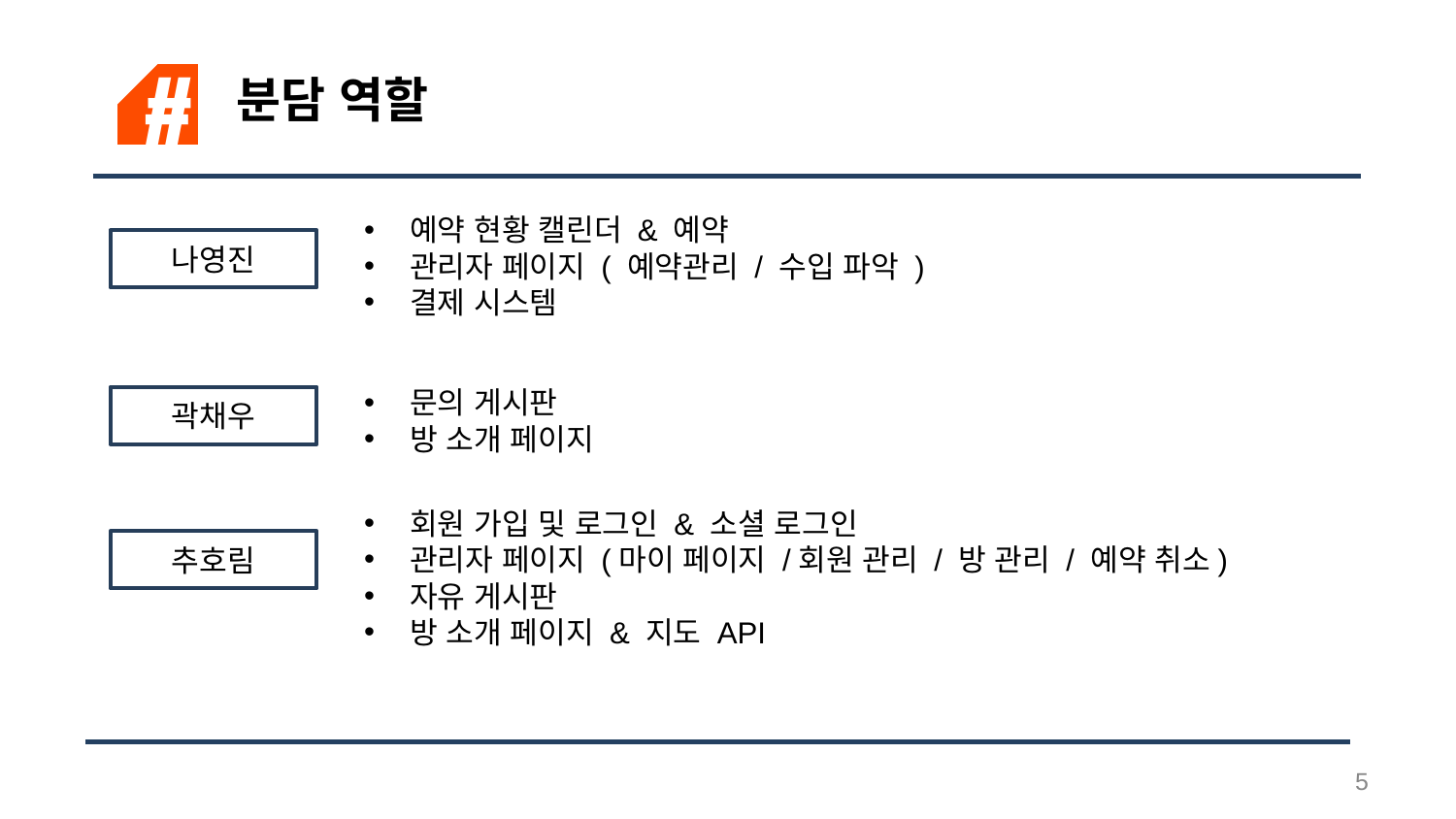

#
분담 역할

예약 현황 캘린더 & 예약
관리자 페이지 ( 예약관리 / 수입 파악 )
결제 시스템
나영진
문의 게시판
방 소개 페이지
곽채우
회원 가입 및 로그인 & 소셜 로그인
관리자 페이지 (마이 페이지 /회원 관리 / 방 관리 / 예약 취소)
자유 게시판
방 소개 페이지 & 지도 API
추호림
5